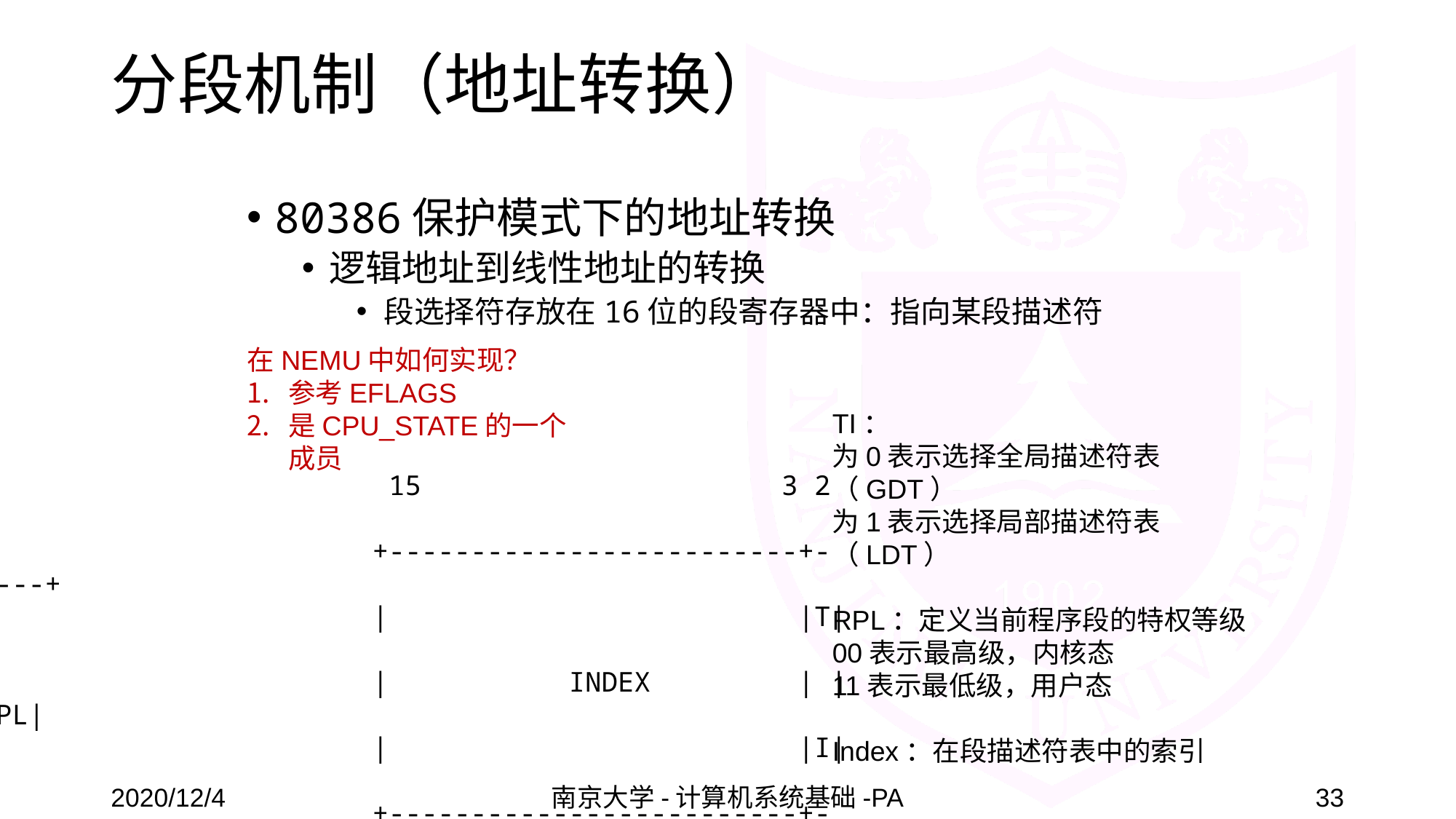

# 分段机制（地址转换）
80386保护模式下的地址转换
逻辑地址到线性地址的转换
段选择符存放在16位的段寄存器中：指向某段描述符
在NEMU中如何实现？
参考EFLAGS
是CPU_STATE的一个成员
TI：
为0表示选择全局描述符表（GDT）
为1表示选择局部描述符表（LDT）

RPL：定义当前程序段的特权等级
00表示最高级，内核态
11表示最低级，用户态

Index：在段描述符表中的索引
                         15                      3 2   0
                        +-------------------------+-+---+
                        |                         |T|   |
                        |           INDEX         | |RPL|
                        |                         |I|   |
                        +-------------------------+-+---+

                         TI  - TABLE INDICATOR
                         RPL - REQUESTOR'S PRIVILEGE LEVEL
2020/12/4
南京大学-计算机系统基础-PA
33